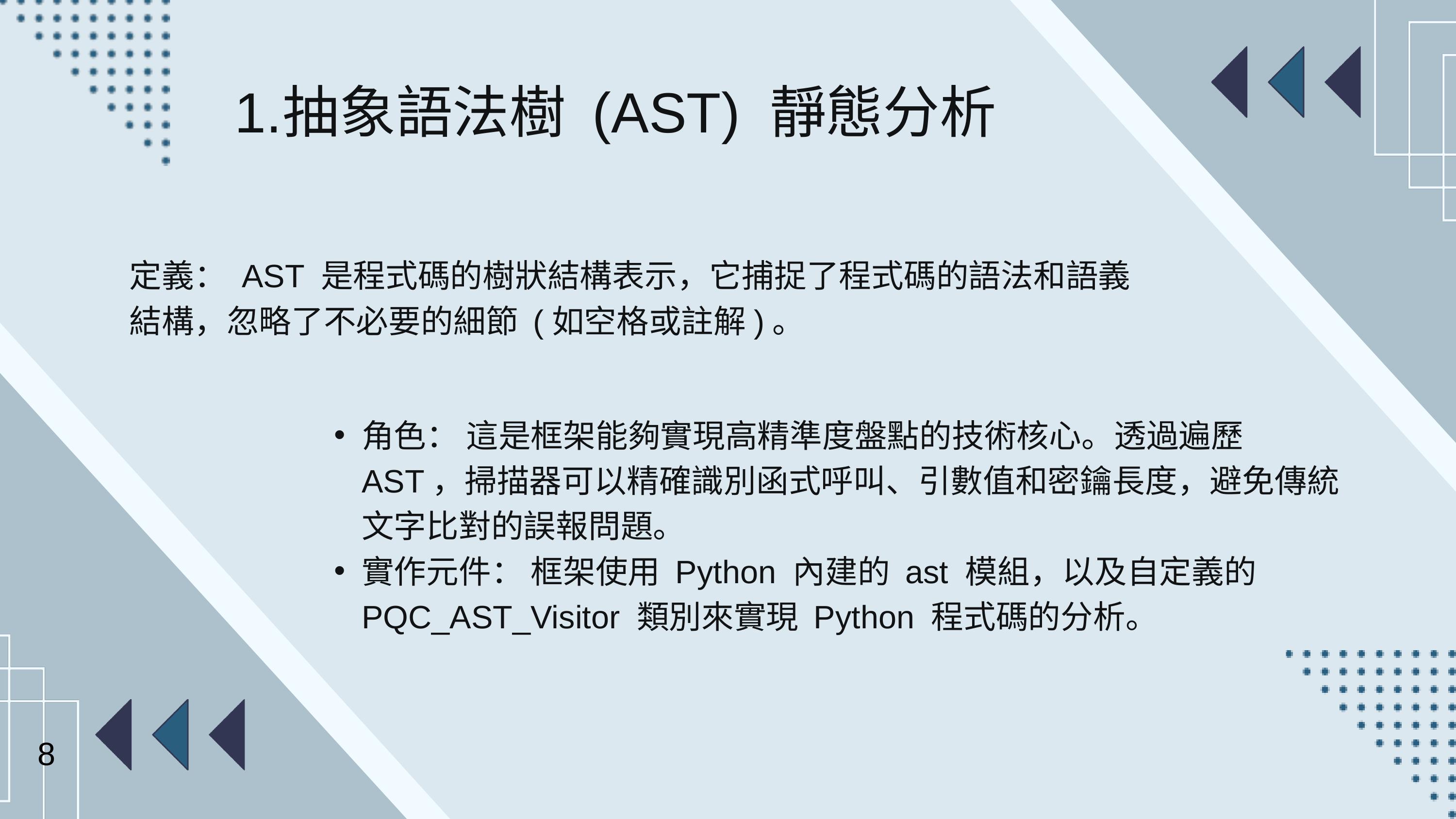

抽象語法樹 (AST) 靜態分析
定義： AST 是程式碼的樹狀結構表示，它捕捉了程式碼的語法和語義結構，忽略了不必要的細節 (如空格或註解)。

角色： 這是框架能夠實現高精準度盤點的技術核心。透過遍歷 AST，掃描器可以精確識別函式呼叫、引數值和密鑰長度，避免傳統文字比對的誤報問題。
實作元件： 框架使用 Python 內建的 ast 模組，以及自定義的 PQC_AST_Visitor 類別來實現 Python 程式碼的分析。

8